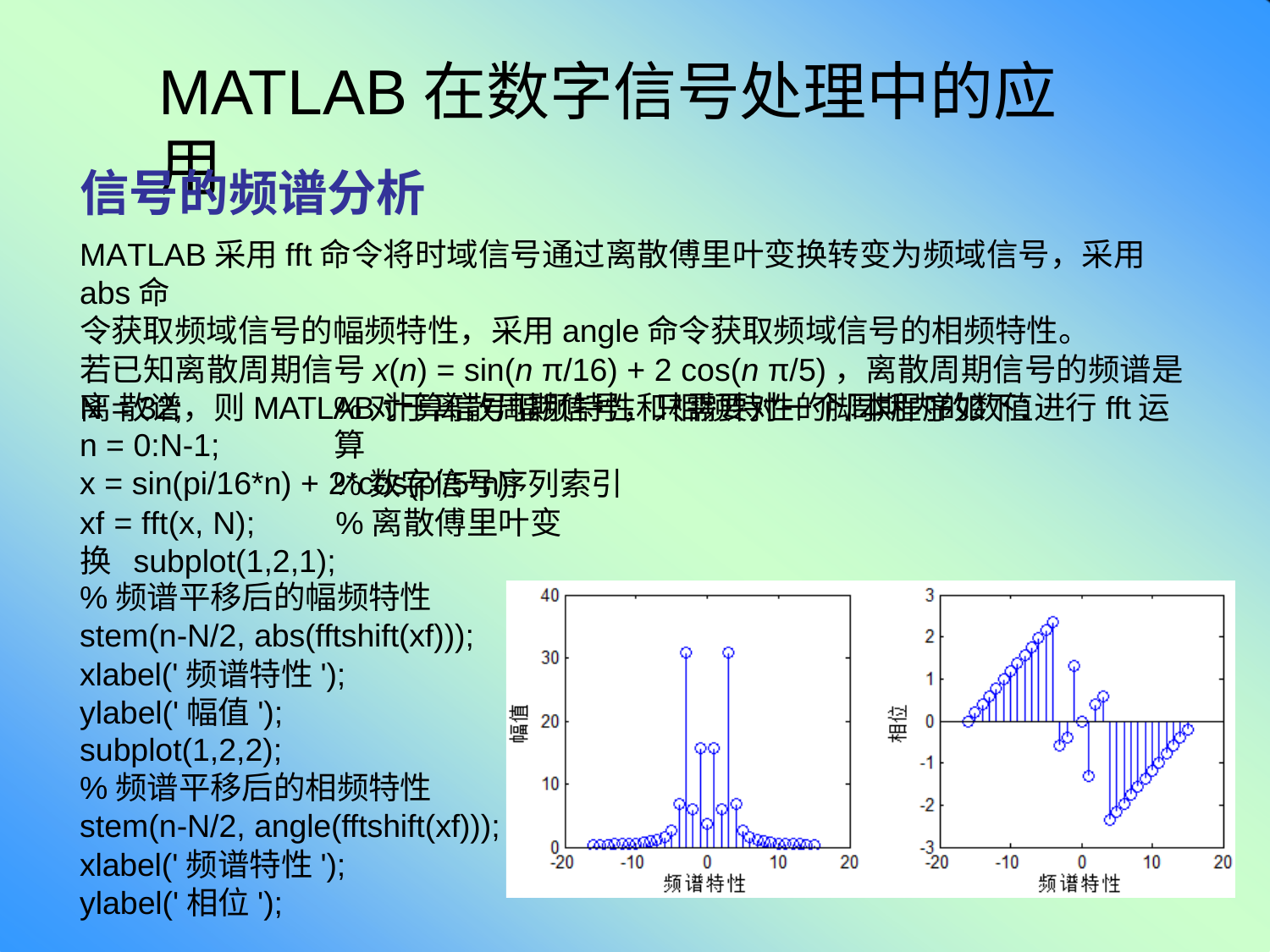

# MATLAB在数字信号处理中的应用
信号的频谱分析
MATLAB采用fft命令将时域信号通过离散傅里叶变换转变为频域信号，采用abs命
令获取频域信号的幅频特性，采用angle命令获取频域信号的相频特性。
若已知离散周期信号x(n) = sin(n π/16) + 2 cos(n π/5)，离散周期信号的频谱是离 散谱，则MATLAB计算信号幅频特性和相频特性的脚本程序如下：
N = 32;
n = 0:N-1;
%对于离散周期信号，只需要对一个周期内的数值进行fft运算
%数字信号序列索引
x = sin(pi/16*n) + 2*cos(pi/5*n);
xf = fft(x, N);	%离散傅里叶变换  subplot(1,2,1);
%频谱平移后的幅频特性
stem(n-N/2, abs(fftshift(xf)));
xlabel('频谱特性');
ylabel('幅值');
subplot(1,2,2);
%频谱平移后的相频特性
stem(n-N/2, angle(fftshift(xf)));
xlabel('频谱特性');
ylabel('相位');